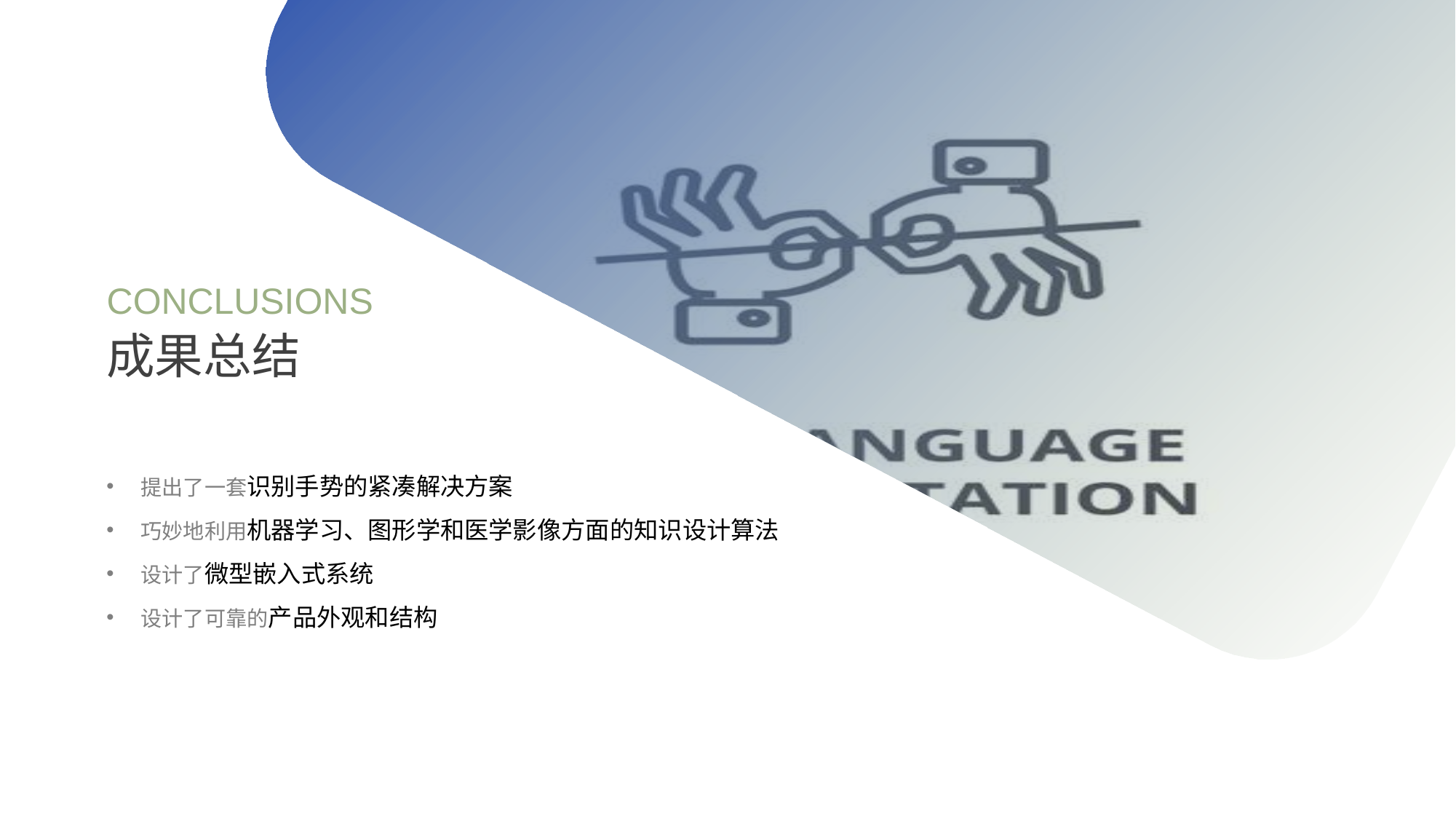

CONCLUSIONS
成果总结
提出了一套识别手势的紧凑解决方案
巧妙地利用机器学习、图形学和医学影像方面的知识设计算法
设计了微型嵌入式系统
设计了可靠的产品外观和结构